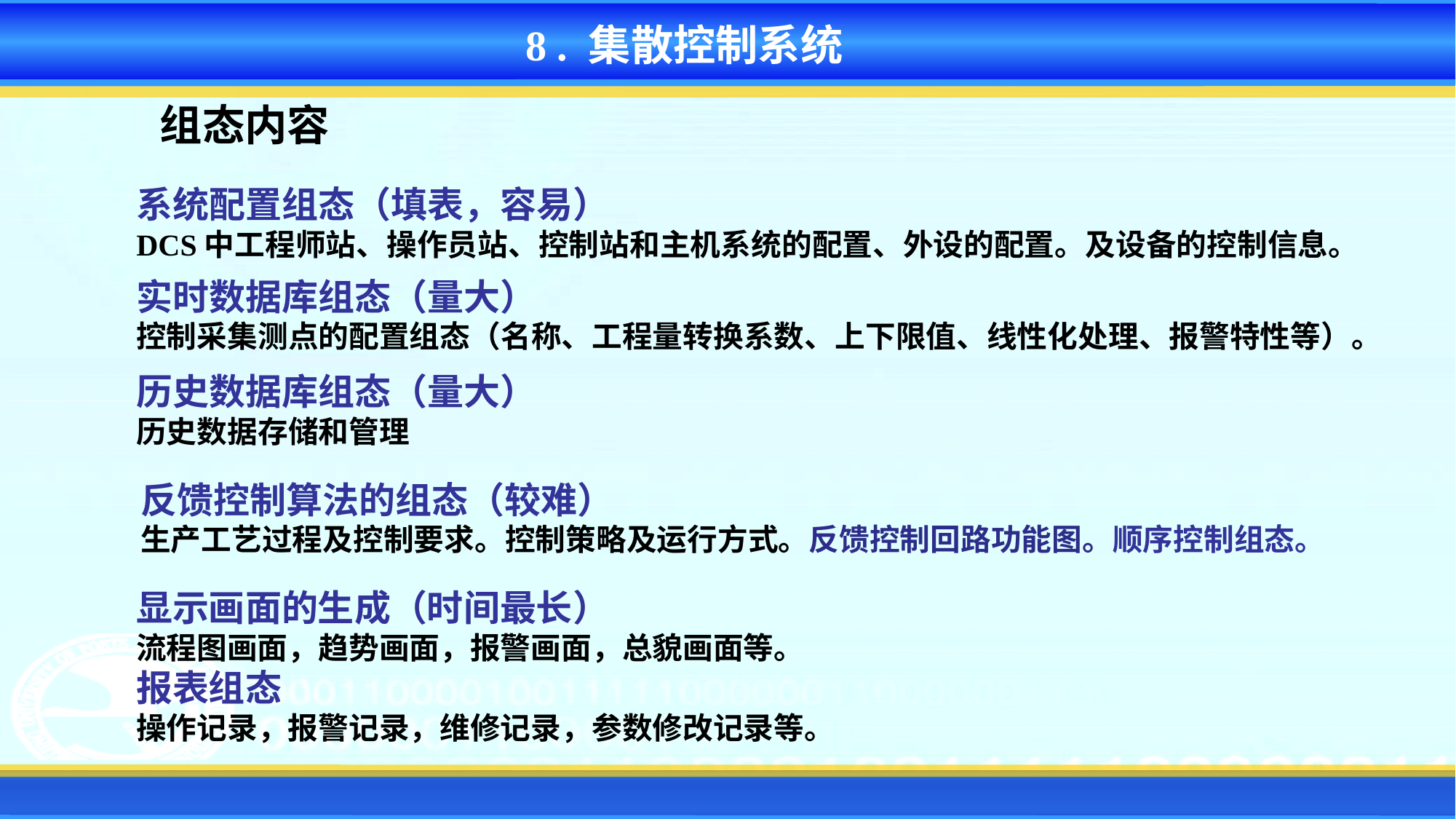

8 . 集散控制系统
组态内容
系统配置组态（填表，容易）
DCS中工程师站、操作员站、控制站和主机系统的配置、外设的配置。及设备的控制信息。
实时数据库组态（量大）
控制采集测点的配置组态（名称、工程量转换系数、上下限值、线性化处理、报警特性等）。
历史数据库组态（量大）
历史数据存储和管理
反馈控制算法的组态（较难）
生产工艺过程及控制要求。控制策略及运行方式。反馈控制回路功能图。顺序控制组态。
显示画面的生成（时间最长）
流程图画面，趋势画面，报警画面，总貌画面等。
报表组态
操作记录，报警记录，维修记录，参数修改记录等。